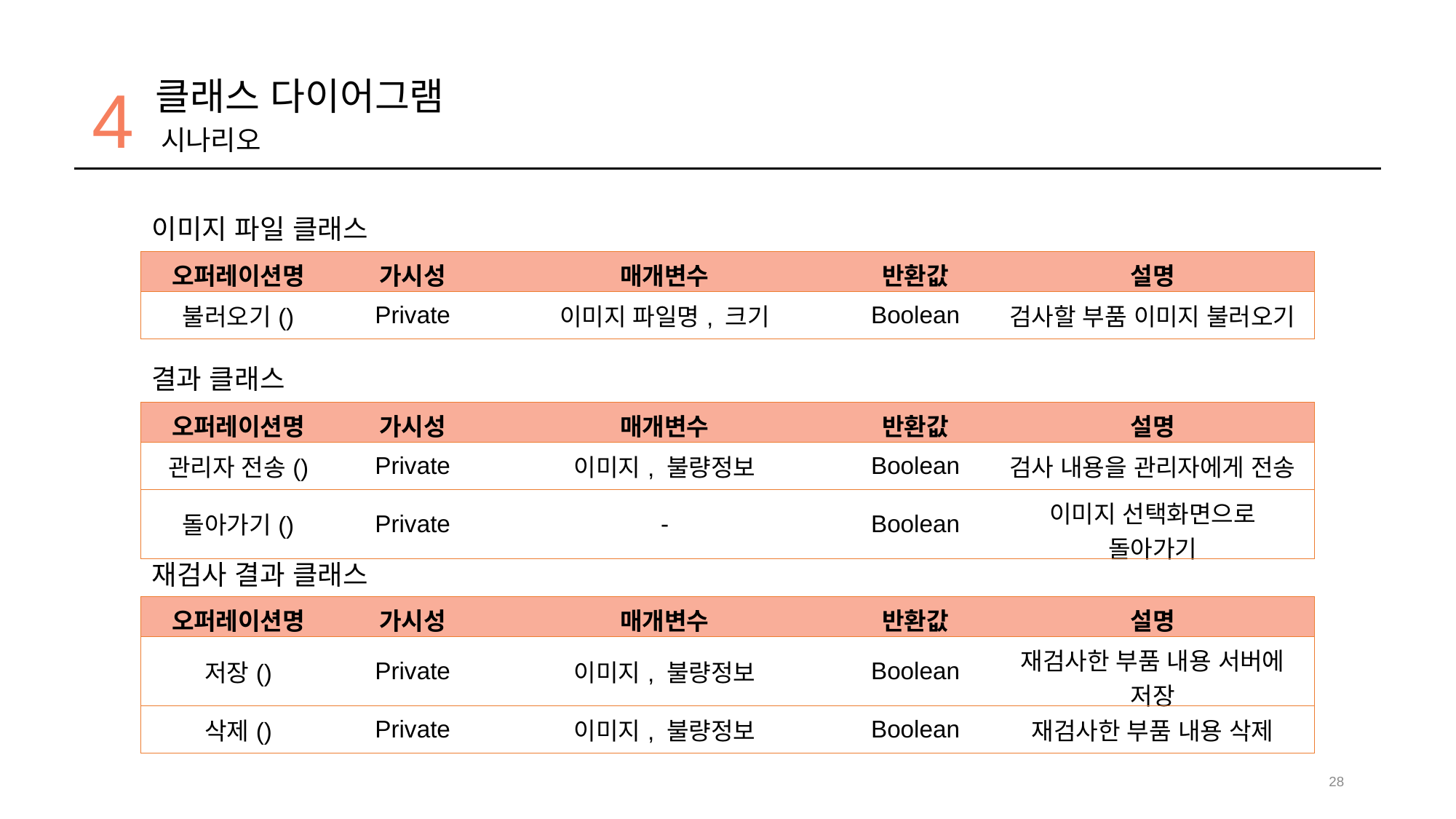

4
클래스 다이어그램
시나리오
이미지 파일 클래스
| 오퍼레이션명 | 가시성 | 매개변수 | 반환값 | 설명 |
| --- | --- | --- | --- | --- |
| 불러오기() | Private | 이미지 파일명, 크기 | Boolean | 검사할 부품 이미지 불러오기 |
결과 클래스
| 오퍼레이션명 | 가시성 | 매개변수 | 반환값 | 설명 |
| --- | --- | --- | --- | --- |
| 관리자 전송() | Private | 이미지, 불량정보 | Boolean | 검사 내용을 관리자에게 전송 |
| 돌아가기() | Private | - | Boolean | 이미지 선택화면으로 돌아가기 |
재검사 결과 클래스
| 오퍼레이션명 | 가시성 | 매개변수 | 반환값 | 설명 |
| --- | --- | --- | --- | --- |
| 저장() | Private | 이미지, 불량정보 | Boolean | 재검사한 부품 내용 서버에 저장 |
| 삭제() | Private | 이미지, 불량정보 | Boolean | 재검사한 부품 내용 삭제 |
28